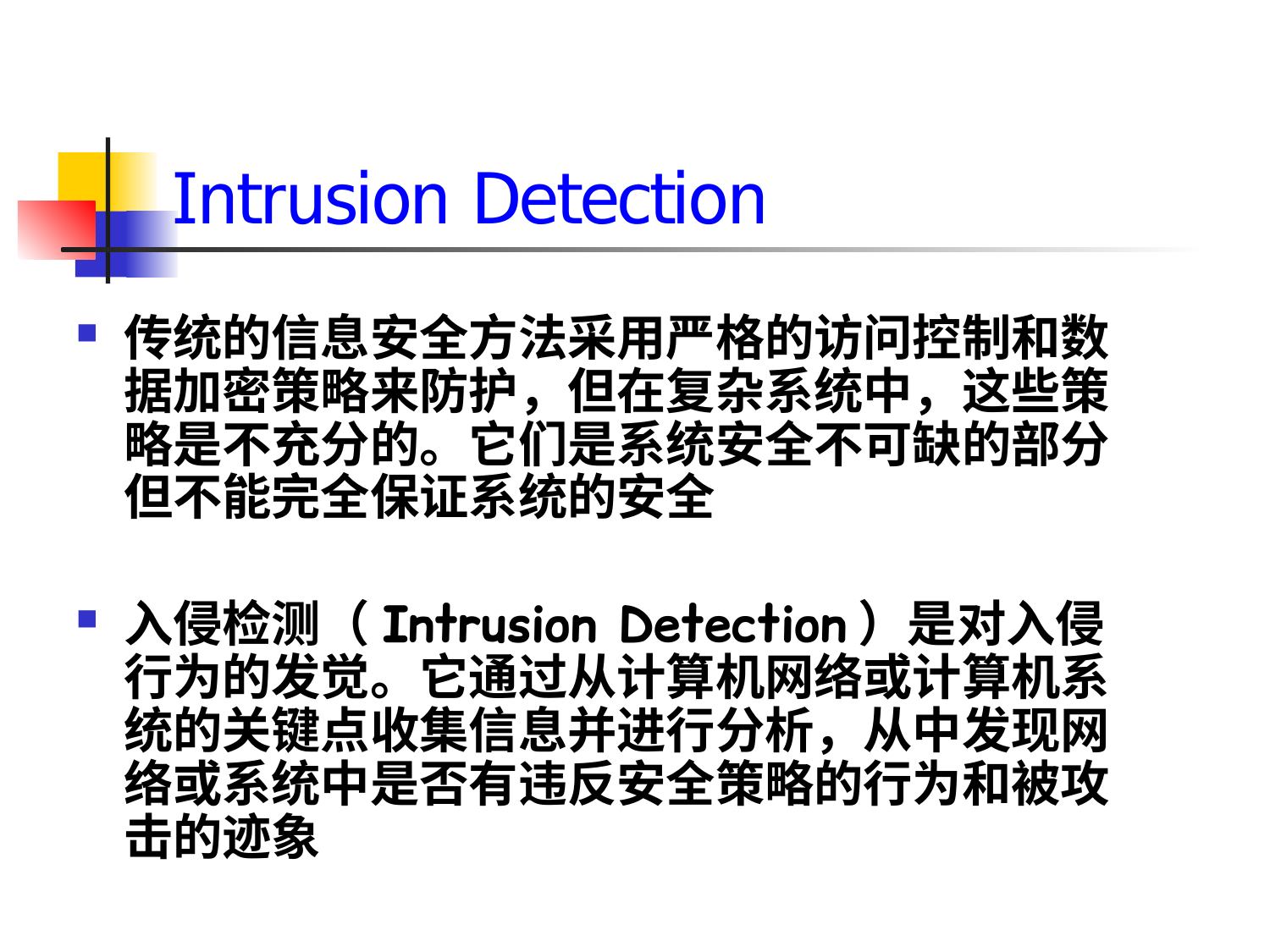

Intrusion Detection
传统的信息安全方法采用严格的访问控制和数据加密策略来防护，但在复杂系统中，这些策略是不充分的。它们是系统安全不可缺的部分但不能完全保证系统的安全

入侵检测（Intrusion Detection）是对入侵行为的发觉。它通过从计算机网络或计算机系统的关键点收集信息并进行分析，从中发现网络或系统中是否有违反安全策略的行为和被攻击的迹象